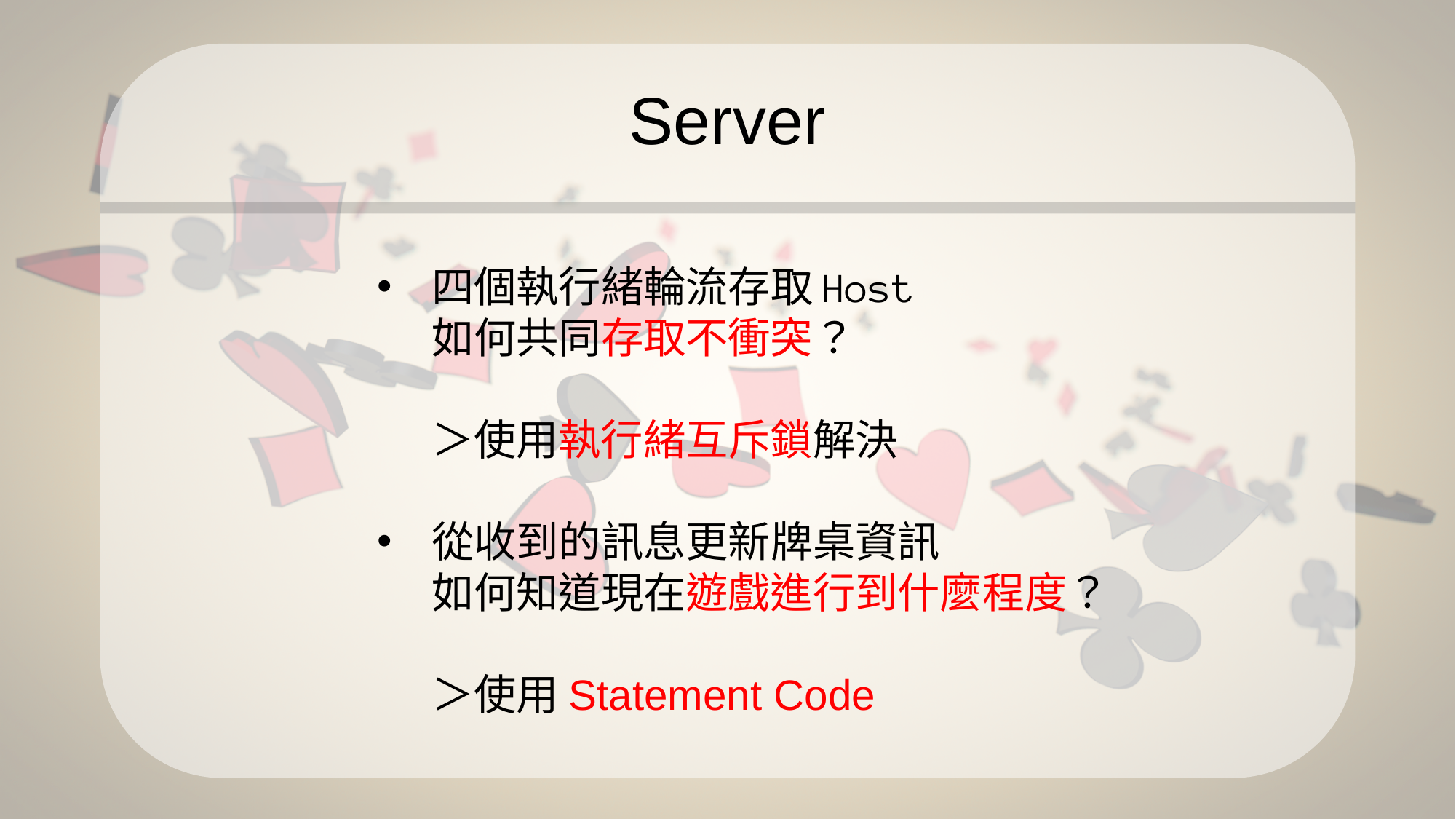

# Server
四個執行緒輪流存取Host
如何共同存取不衝突？
＞使用執行緒互斥鎖解決

從收到的訊息更新牌桌資訊
如何知道現在遊戲進行到什麼程度？
＞使用Statement Code